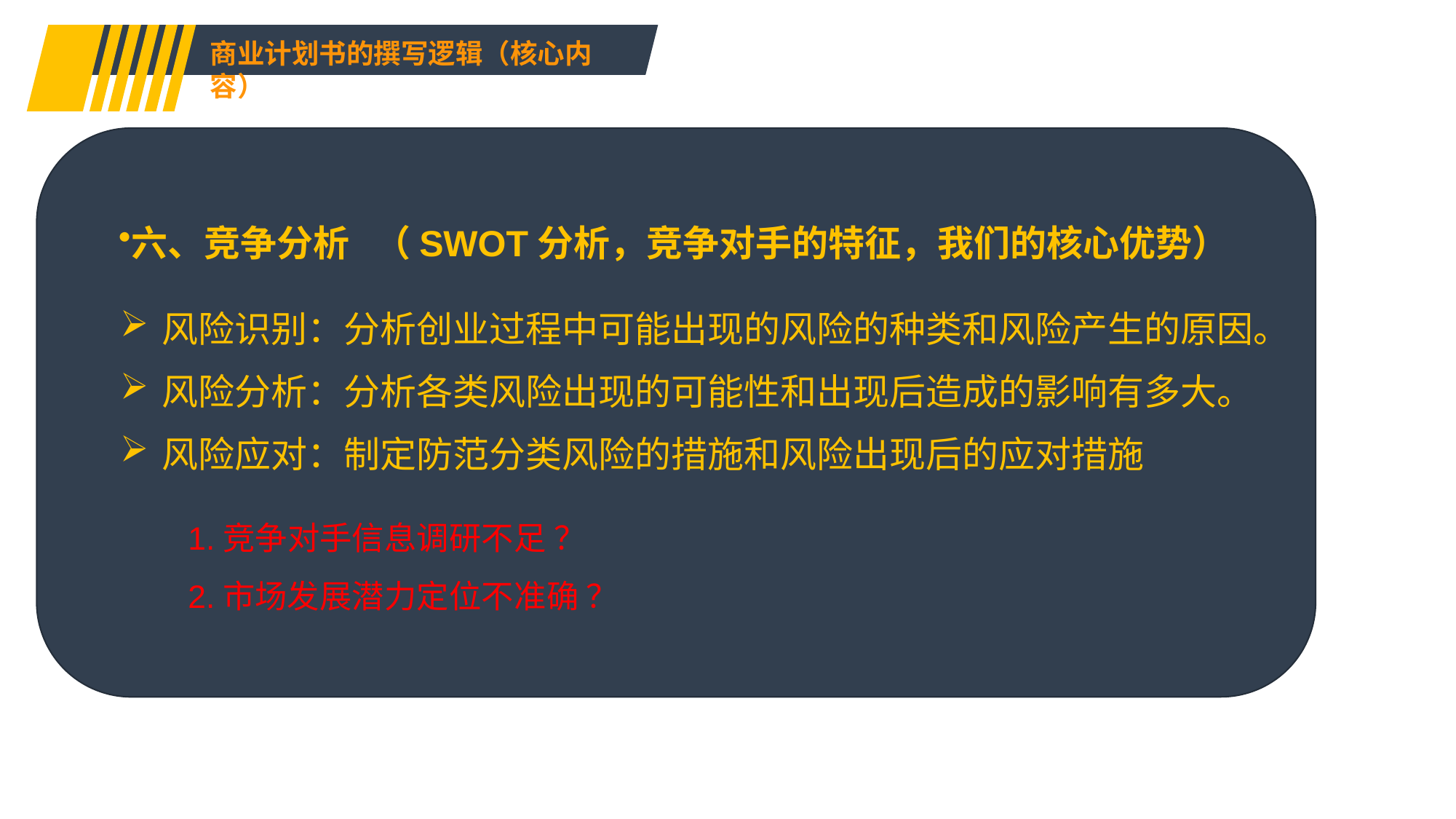

商业计划书的撰写逻辑（核心内容）

六、竞争分析   （SWOT分析，竞争对手的特征，我们的核心优势）
风险识别：分析创业过程中可能出现的风险的种类和风险产生的原因。
风险分析：分析各类风险出现的可能性和出现后造成的影响有多大。
风险应对：制定防范分类风险的措施和风险出现后的应对措施
1.竞争对手信息调研不足 ？
2.市场发展潜力定位不准确 ？